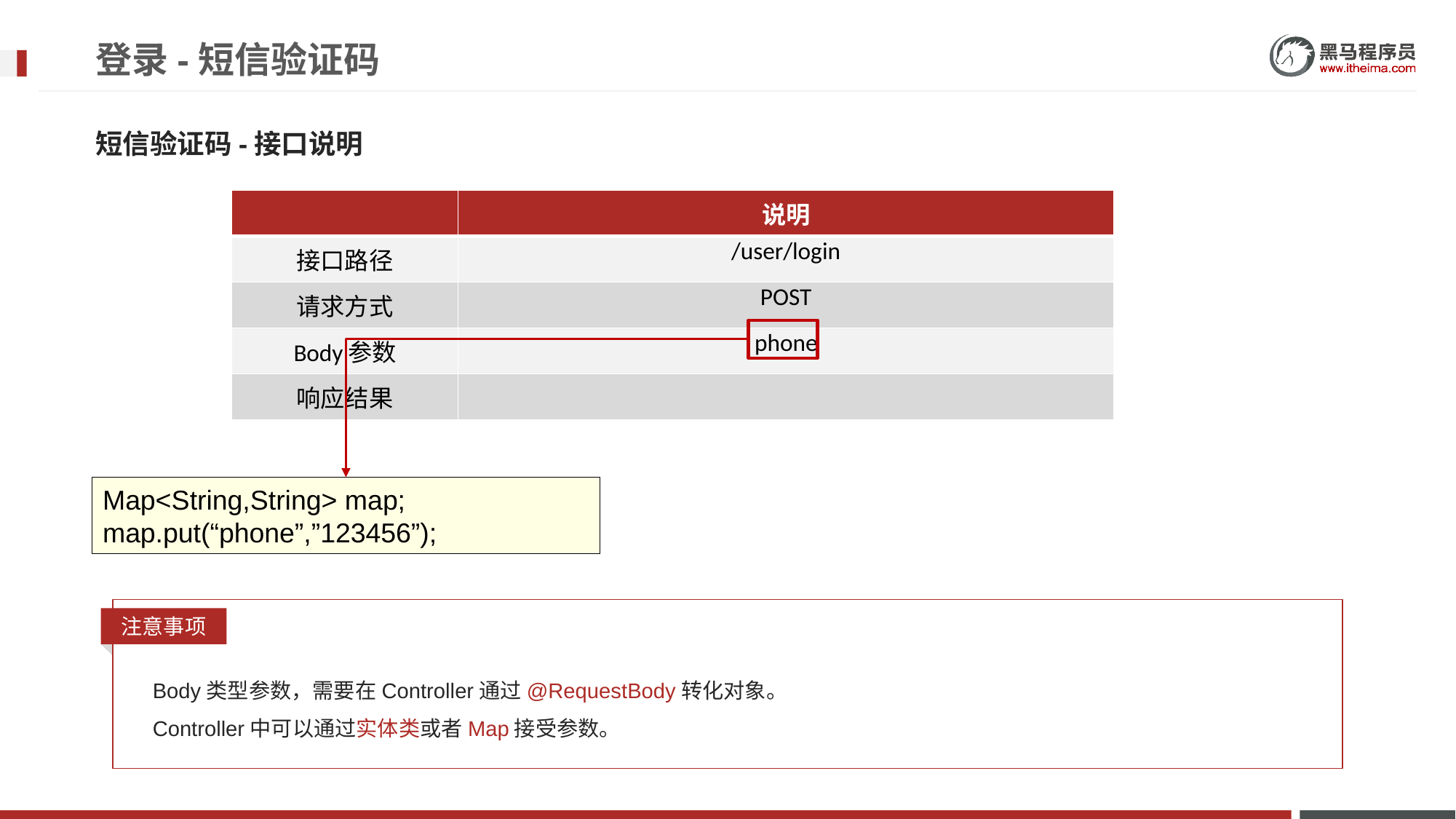

# 登录-短信验证码
短信验证码-接口说明
|  | 说明 |
| --- | --- |
| 接口路径 | /user/login |
| 请求方式 | POST |
| Body参数 | phone |
| 响应结果 |  |

Map<String,String> map;
map.put(“phone”,”123456”);

注意事项

Body类型参数，需要在Controller通过@RequestBody转化对象。
Controller中可以通过实体类或者Map接受参数。